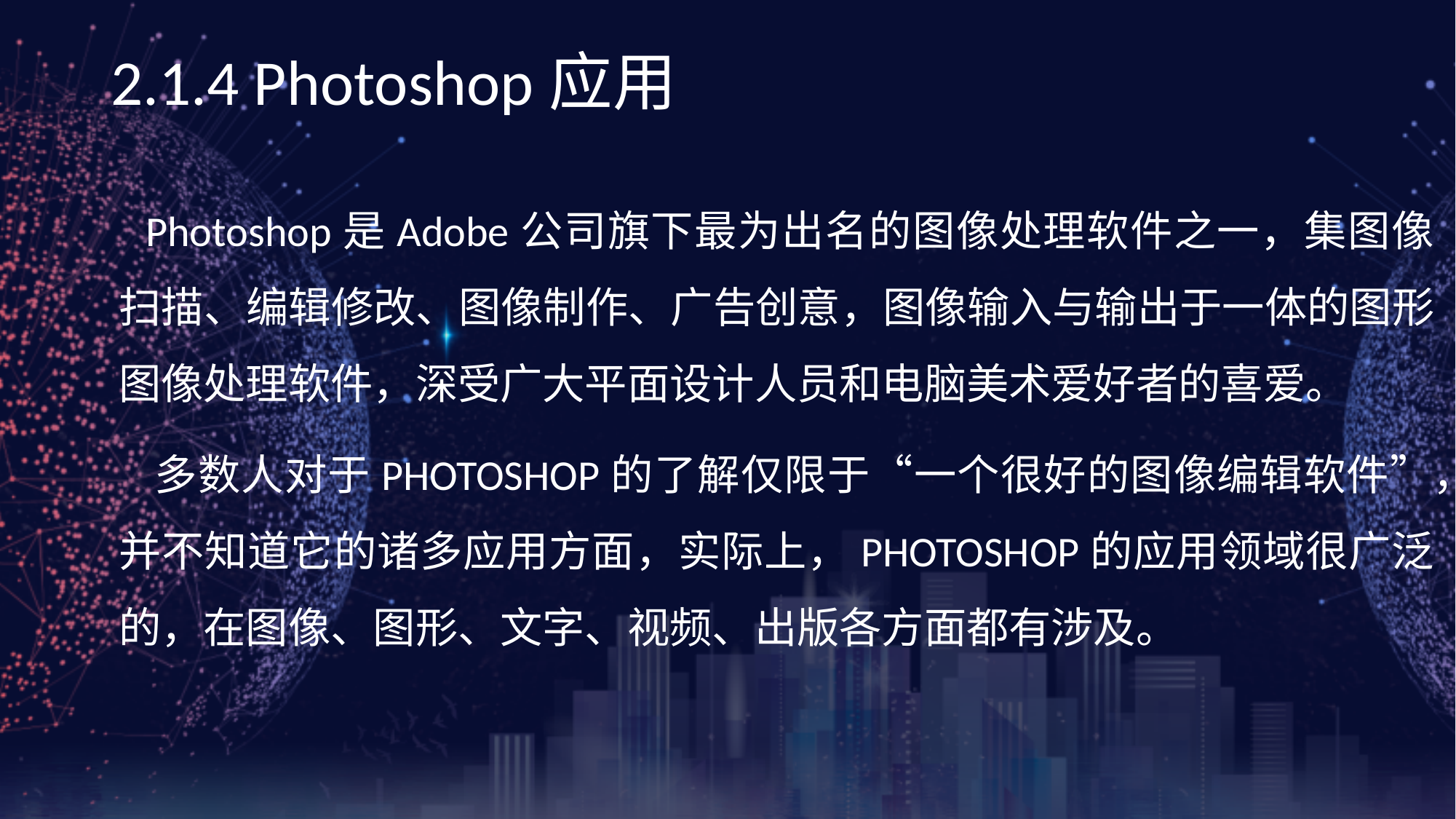

《网页设计与制作案例教程》（第3版）
# 2.1.4 Photoshop应用
     Photoshop是Adobe公司旗下最为出名的图像处理软件之一，集图像扫描、编辑修改、图像制作、广告创意，图像输入与输出于一体的图形图像处理软件，深受广大平面设计人员和电脑美术爱好者的喜爱。
     多数人对于PHOTOSHOP的了解仅限于“一个很好的图像编辑软件”，并不知道它的诸多应用方面，实际上，PHOTOSHOP的应用领域很广泛的，在图像、图形、文字、视频、出版各方面都有涉及。